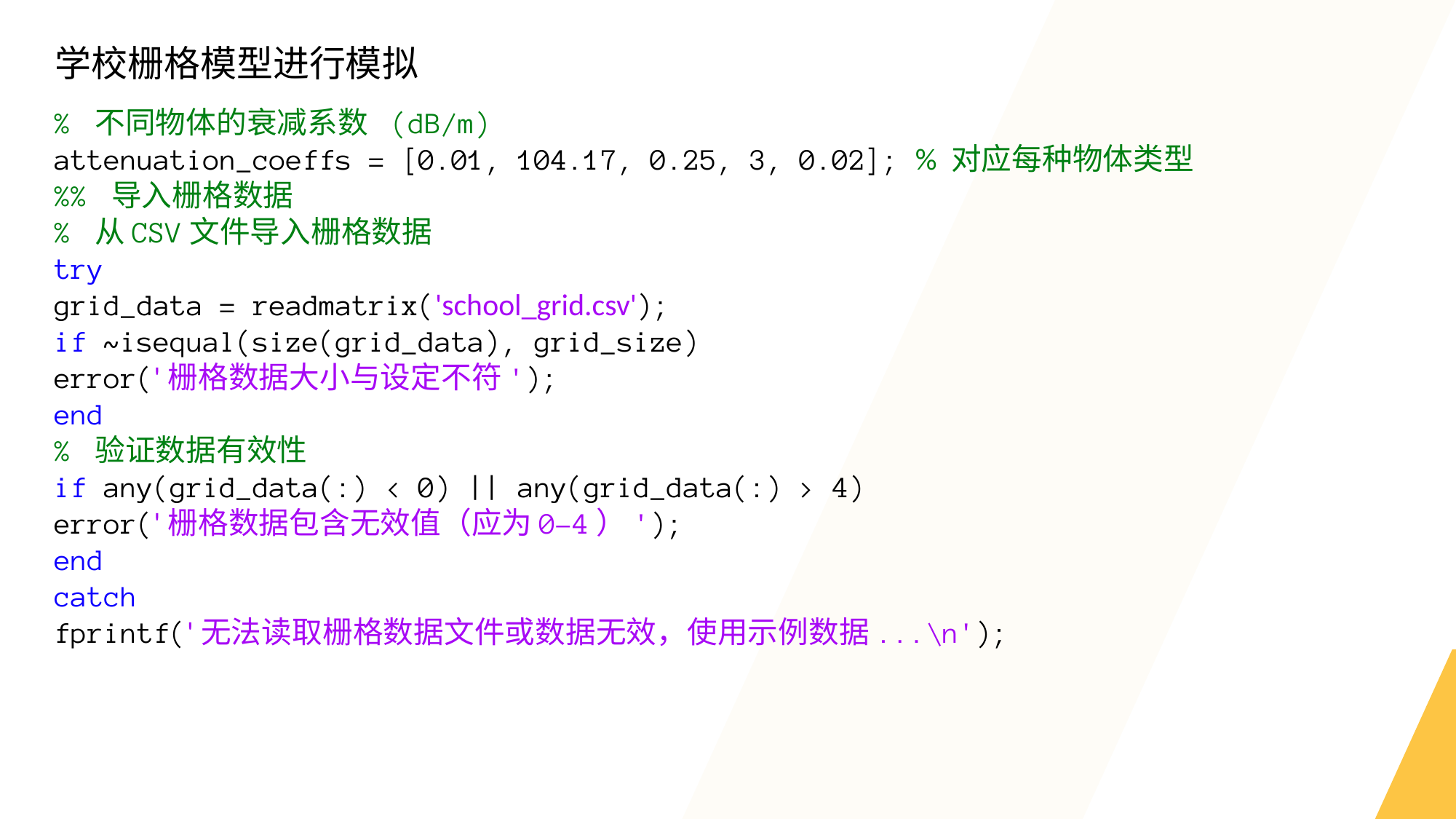

学校栅格模型进行模拟

% 不同物体的衰减系数 (dB/m)
attenuation_coeffs = [0.01, 104.17, 0.25, 3, 0.02]; % 对应每种物体类型
%% 导入栅格数据
% 从CSV文件导入栅格数据
try
grid_data = readmatrix('school_grid.csv');
if ~isequal(size(grid_data), grid_size)
error('栅格数据大小与设定不符');
end
% 验证数据有效性
if any(grid_data(:) < 0) || any(grid_data(:) > 4)
error('栅格数据包含无效值（应为0-4）');
end
catch
fprintf('无法读取栅格数据文件或数据无效，使用示例数据...\n');